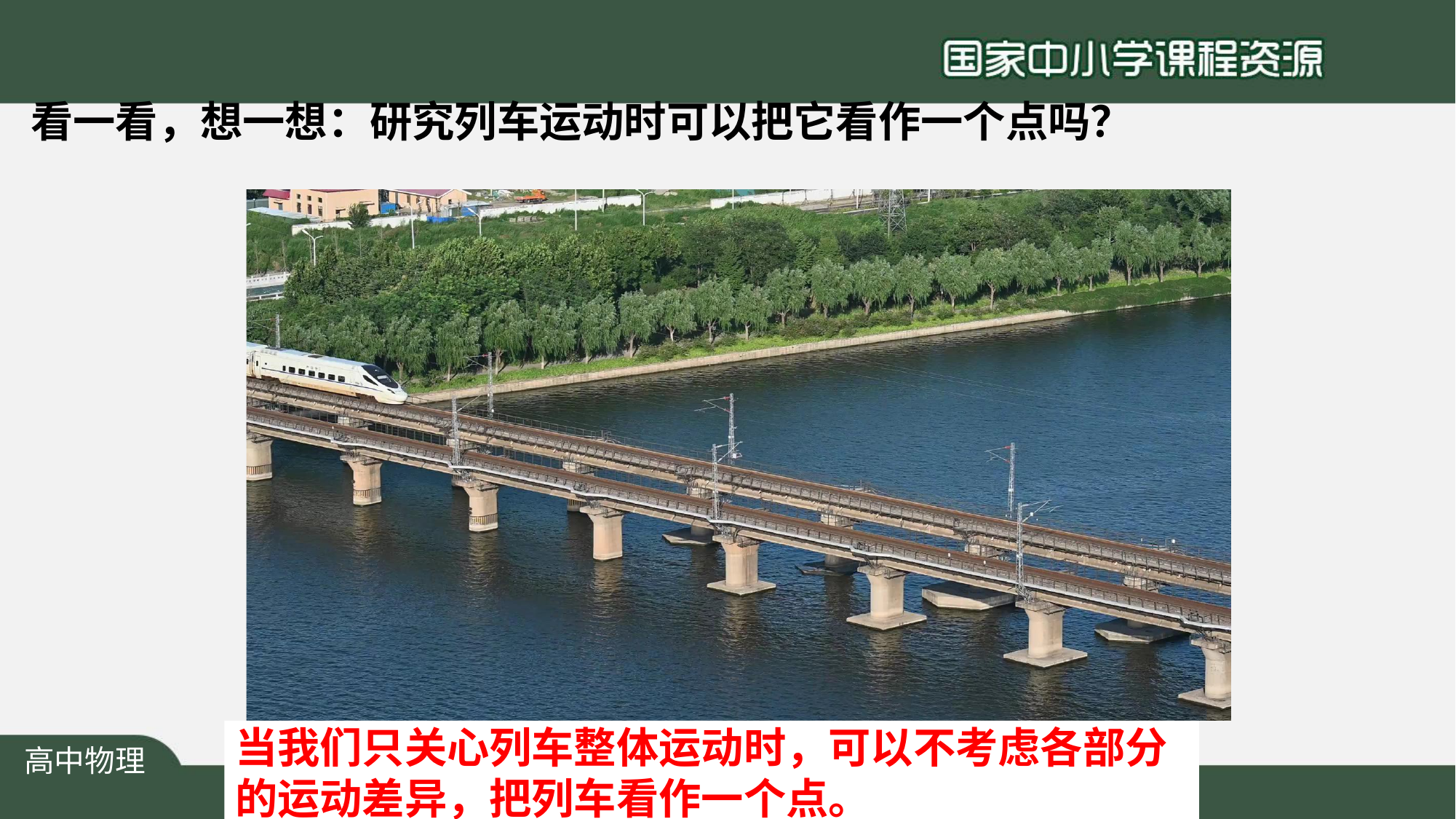

# 看一看，想一想：研究列车运动时可以把它看作一个点吗？

当我们只关心列车整体运动时，可以不考虑各部分 的运动差异，把列车看作一个点。

高中物理